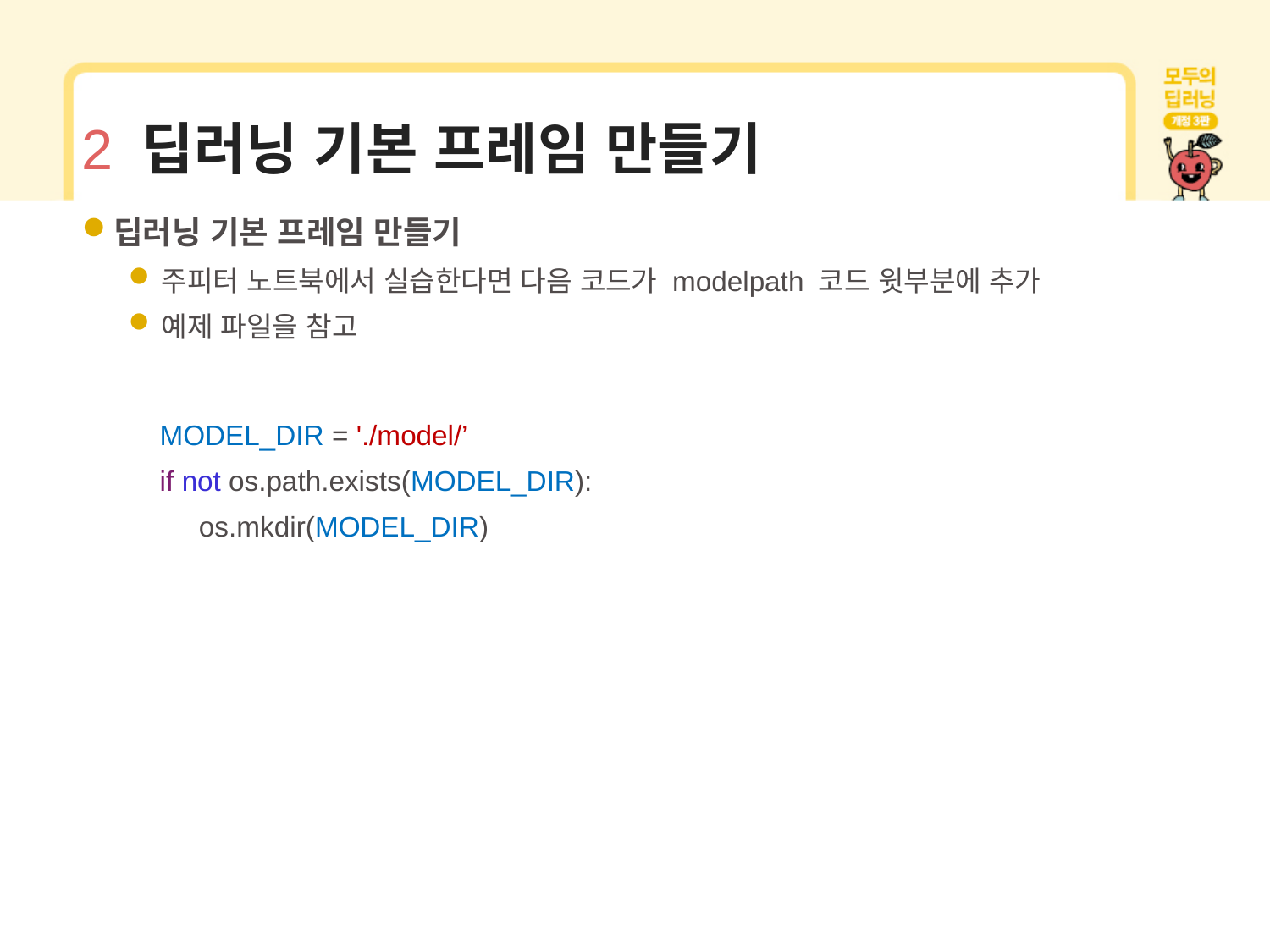

# 2 딥러닝 기본 프레임 만들기
딥러닝 기본 프레임 만들기
주피터 노트북에서 실습한다면 다음 코드가 modelpath 코드 윗부분에 추가
예제 파일을 참고

    MODEL_DIR = './model/’
    if not os.path.exists(MODEL_DIR):
         os.mkdir(MODEL_DIR)